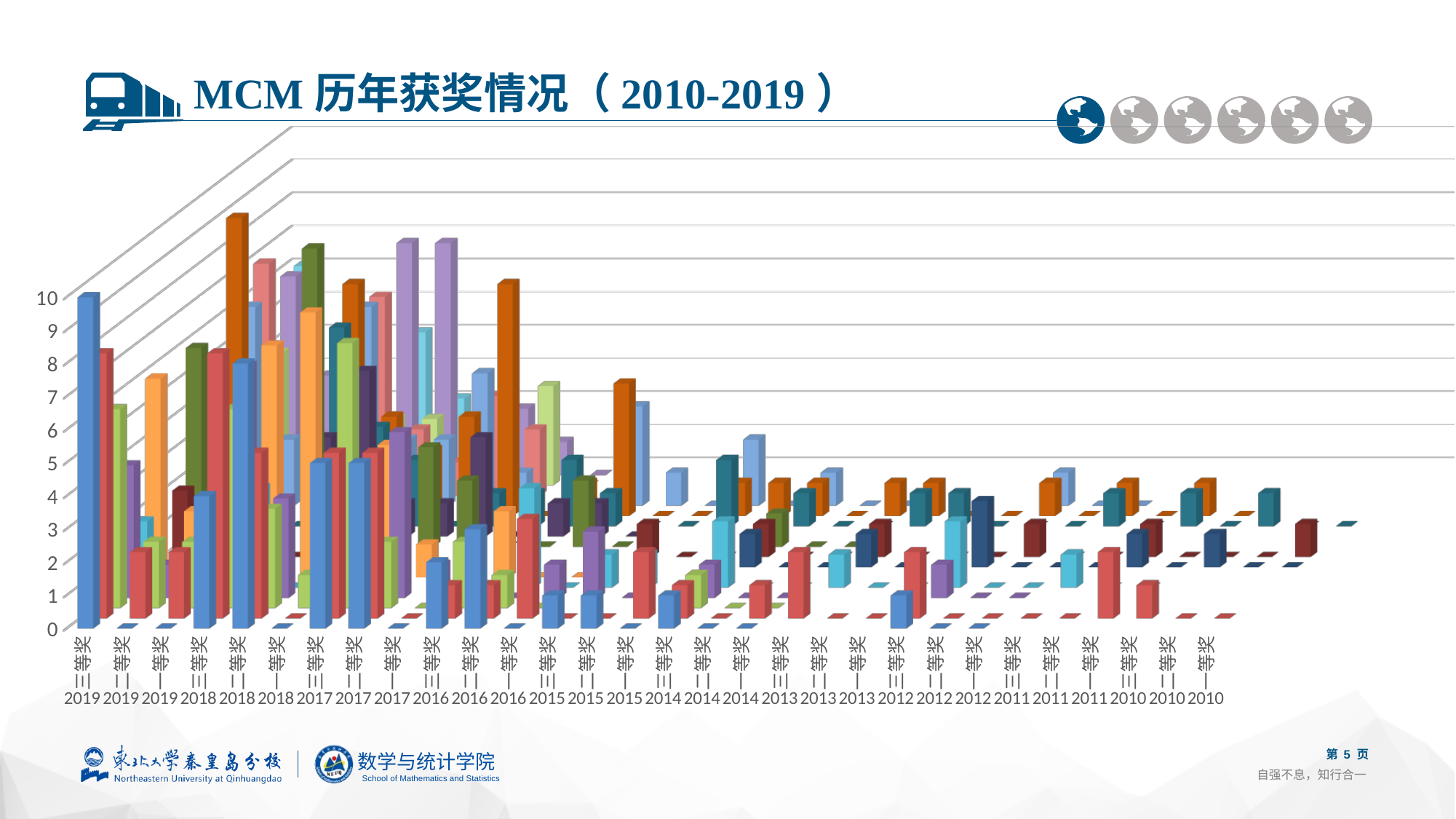

MCM历年获奖情况（2010-2019）

[unsupported chart]

第 5 页
自强不息，知行合一